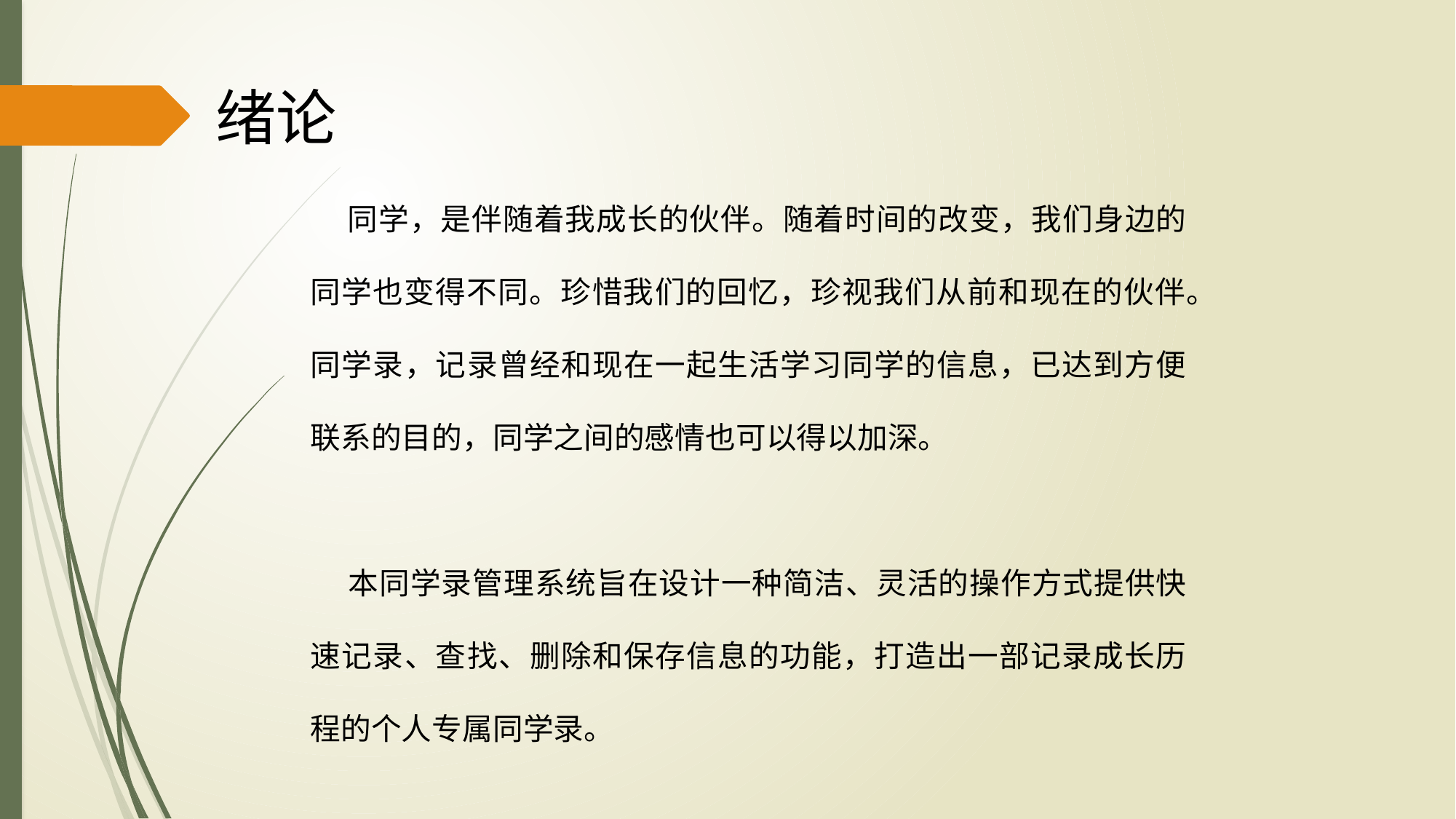

绪论
    同学，是伴随着我成长的伙伴。随着时间的改变，我们身边的同学也变得不同。珍惜我们的回忆，珍视我们从前和现在的伙伴。同学录，记录曾经和现在一起生活学习同学的信息，已达到方便联系的目的，同学之间的感情也可以得以加深。

    本同学录管理系统旨在设计一种简洁、灵活的操作方式提供快速记录、查找、删除和保存信息的功能，打造出一部记录成长历程的个人专属同学录。